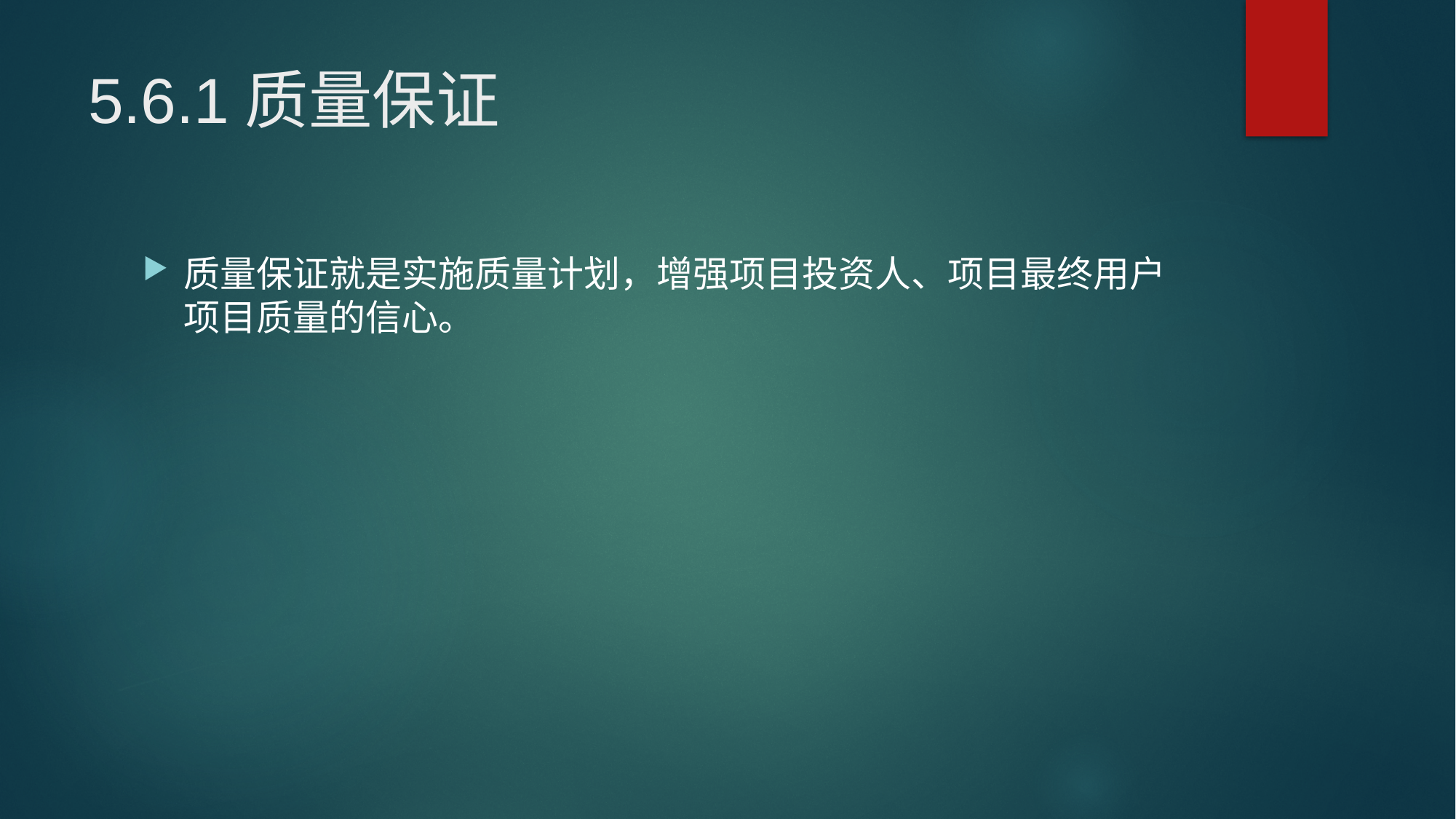

# 5.6.1质量保证
质量保证就是实施质量计划，增强项目投资人、项目最终用户项目质量的信心。